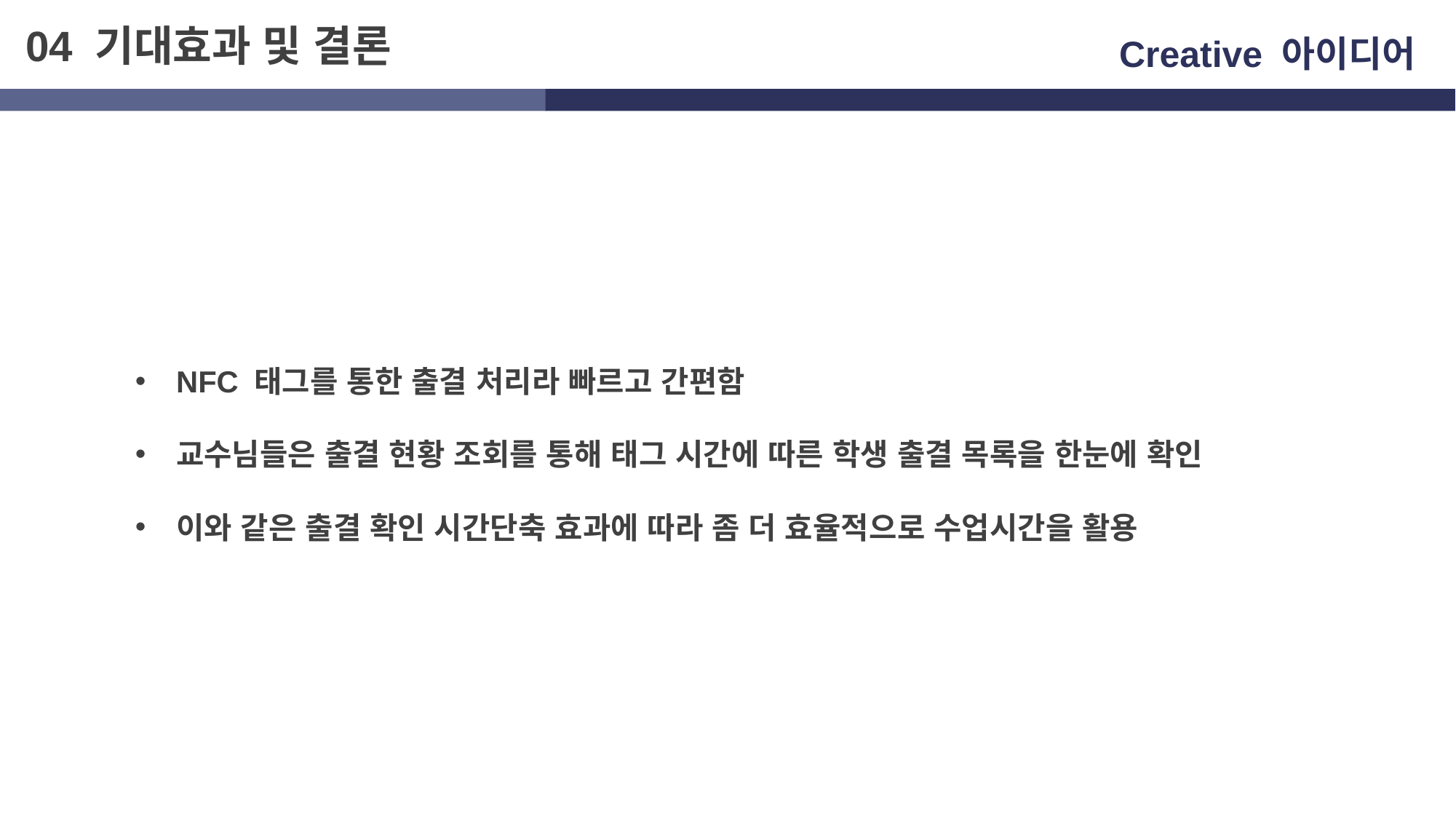

04 기대효과 및 결론
Creative 아이디어

NFC 태그를 통한 출결 처리라 빠르고 간편함
교수님들은 출결 현황 조회를 통해 태그 시간에 따른 학생 출결 목록을 한눈에 확인
이와 같은 출결 확인 시간단축 효과에 따라 좀 더 효율적으로 수업시간을 활용